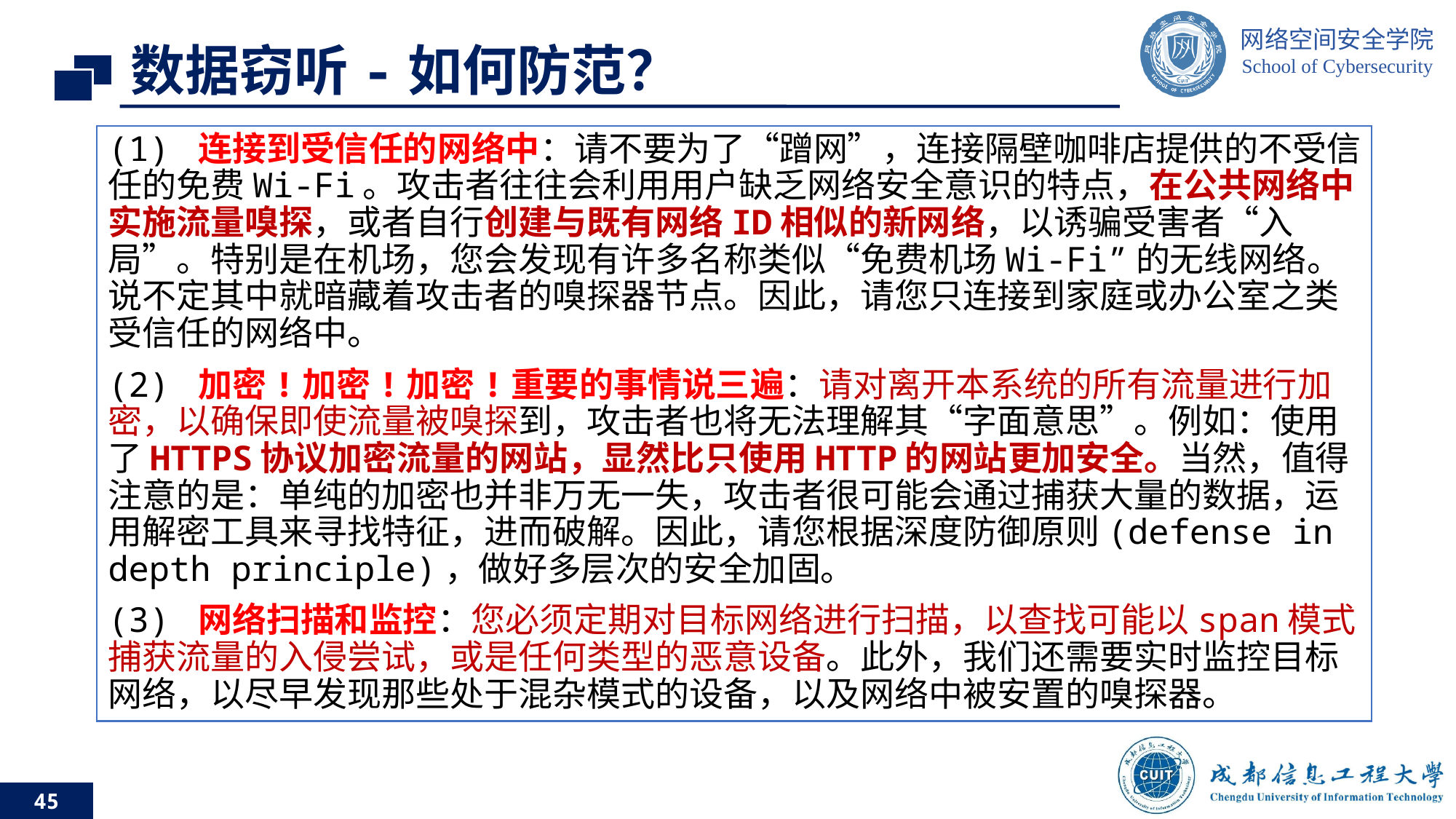

# 数据窃听-如何防范？
(1) 连接到受信任的网络中：请不要为了“蹭网”，连接隔壁咖啡店提供的不受信任的免费Wi-Fi。攻击者往往会利用用户缺乏网络安全意识的特点，在公共网络中实施流量嗅探，或者自行创建与既有网络ID相似的新网络，以诱骗受害者“入局”。特别是在机场，您会发现有许多名称类似“免费机场Wi-Fi”的无线网络。说不定其中就暗藏着攻击者的嗅探器节点。因此，请您只连接到家庭或办公室之类受信任的网络中。
(2) 加密!加密!加密!重要的事情说三遍：请对离开本系统的所有流量进行加密，以确保即使流量被嗅探到，攻击者也将无法理解其“字面意思”。例如：使用了HTTPS协议加密流量的网站，显然比只使用HTTP的网站更加安全。当然，值得注意的是：单纯的加密也并非万无一失，攻击者很可能会通过捕获大量的数据，运用解密工具来寻找特征，进而破解。因此，请您根据深度防御原则(defense in depth principle)，做好多层次的安全加固。
(3) 网络扫描和监控：您必须定期对目标网络进行扫描，以查找可能以span模式捕获流量的入侵尝试，或是任何类型的恶意设备。此外，我们还需要实时监控目标网络，以尽早发现那些处于混杂模式的设备，以及网络中被安置的嗅探器。
45